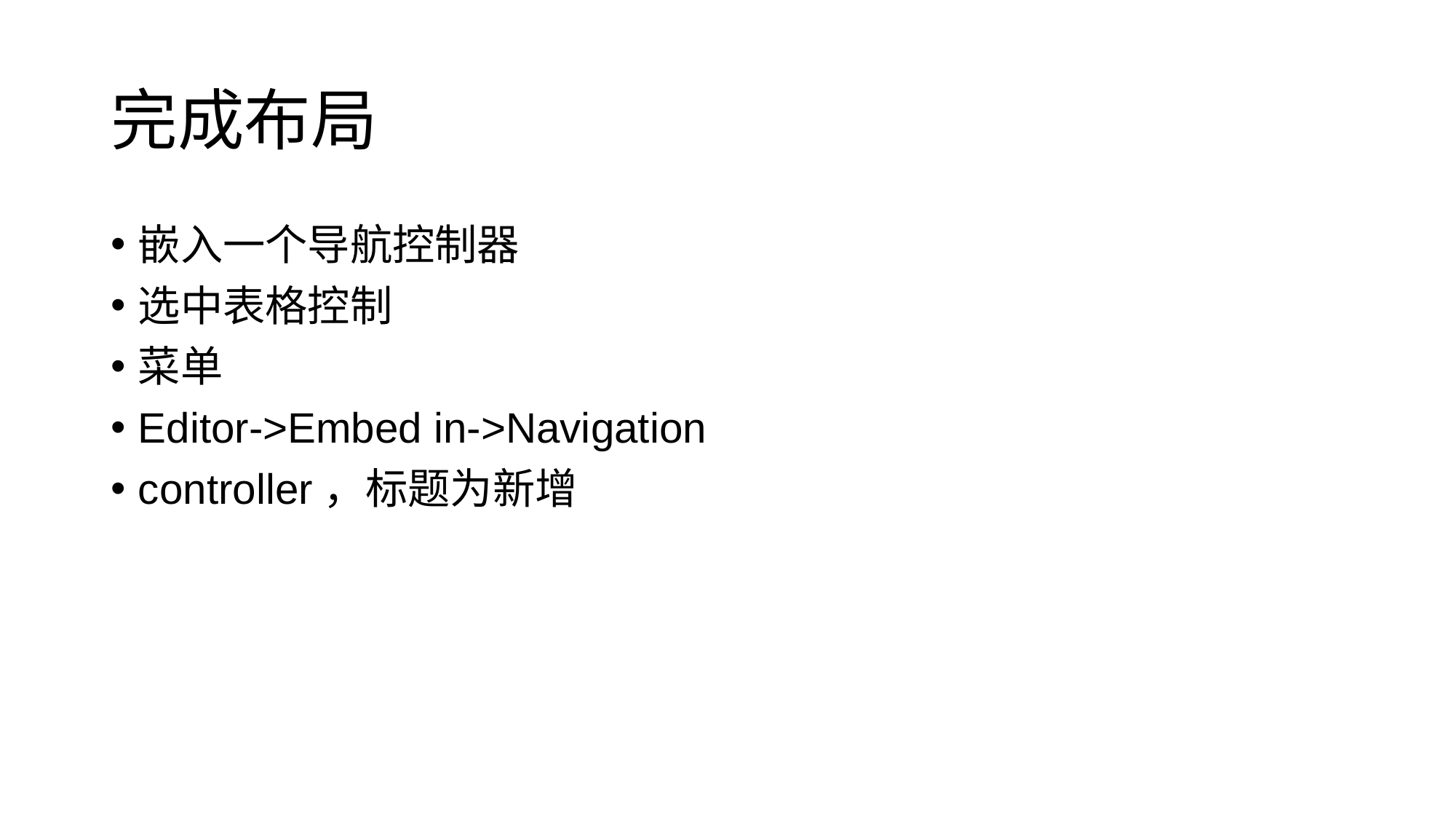

# 完成布局
嵌入一个导航控制器
选中表格控制
菜单
Editor->Embed in->Navigation
controller，标题为新增